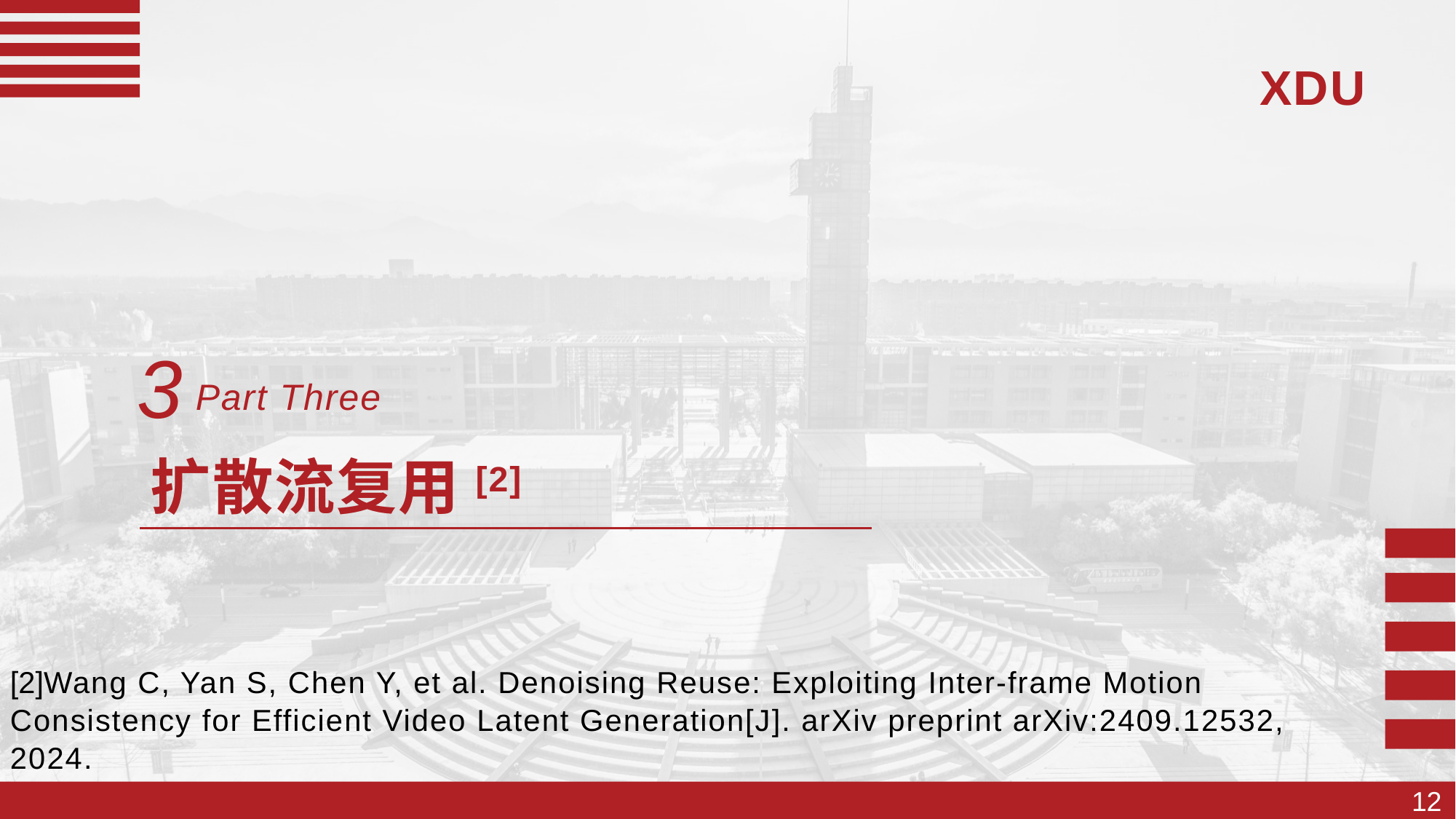

3
Part Three
扩散流复用[2]

[2]Wang C, Yan S, Chen Y, et al. Denoising Reuse: Exploiting Inter-frame Motion Consistency for Efficient Video Latent Generation[J]. arXiv preprint arXiv:2409.12532, 2024.

12